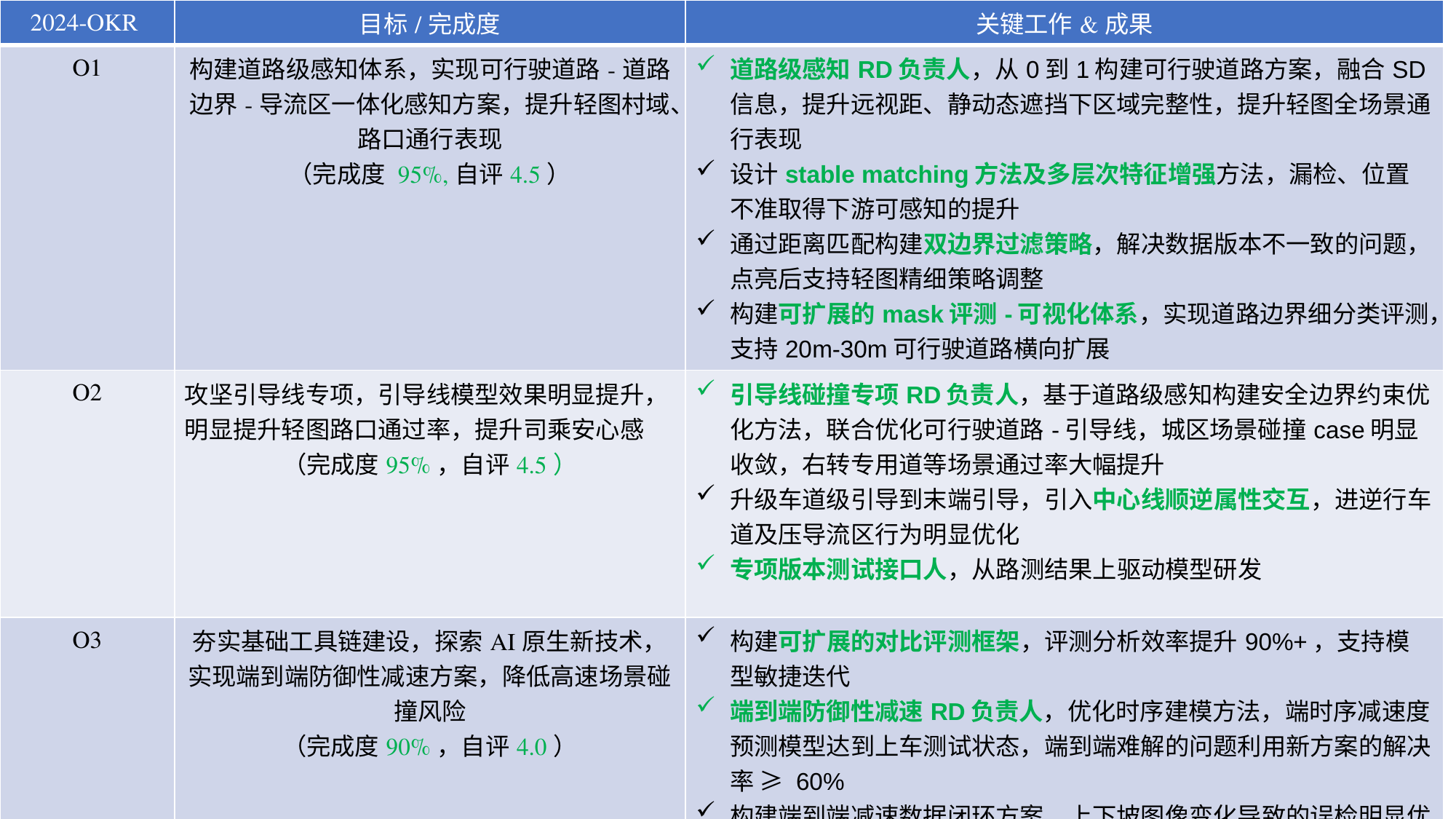

| 2024-OKR | 目标/完成度 | 关键工作&成果 |
| --- | --- | --- |
| O1 | 构建道路级感知体系，实现可行驶道路-道路边界-导流区一体化感知方案，提升轻图村域、路口通行表现 （完成度 95%,自评4.5） | 道路级感知RD负责人，从0到1构建可行驶道路方案，融合SD信息，提升远视距、静动态遮挡下区域完整性，提升轻图全场景通行表现 设计stable matching方法及多层次特征增强方法，漏检、位置不准取得下游可感知的提升 通过距离匹配构建双边界过滤策略，解决数据版本不一致的问题，点亮后支持轻图精细策略调整 构建可扩展的mask评测-可视化体系，实现道路边界细分类评测，支持20m-30m可行驶道路横向扩展 |
| O2 | 攻坚引导线专项，引导线模型效果明显提升，明显提升轻图路口通过率，提升司乘安心感 （完成度95%，自评4.5） | 引导线碰撞专项RD负责人，基于道路级感知构建安全边界约束优化方法，联合优化可行驶道路-引导线，城区场景碰撞case明显收敛，右转专用道等场景通过率大幅提升 升级车道级引导到末端引导，引入中心线顺逆属性交互，进逆行车道及压导流区行为明显优化 专项版本测试接口人，从路测结果上驱动模型研发 |
| O3 | 夯实基础工具链建设，探索AI原生新技术，实现端到端防御性减速方案，降低高速场景碰撞风险 （完成度90%，自评4.0） | 构建可扩展的对比评测框架，评测分析效率提升90%+，支持模型敏捷迭代 端到端防御性减速RD负责人，优化时序建模方法，端时序减速度预测模型达到上车测试状态，端到端难解的问题利用新方案的解决率 ≥ 60% 构建端到端减速数据闭环方案，上下坡图像变化导致的误检明显优化，1次/百公里误触发里程达标，施工占道、切车等召回率明显提升 总共：负责10版高质量模型上线 |